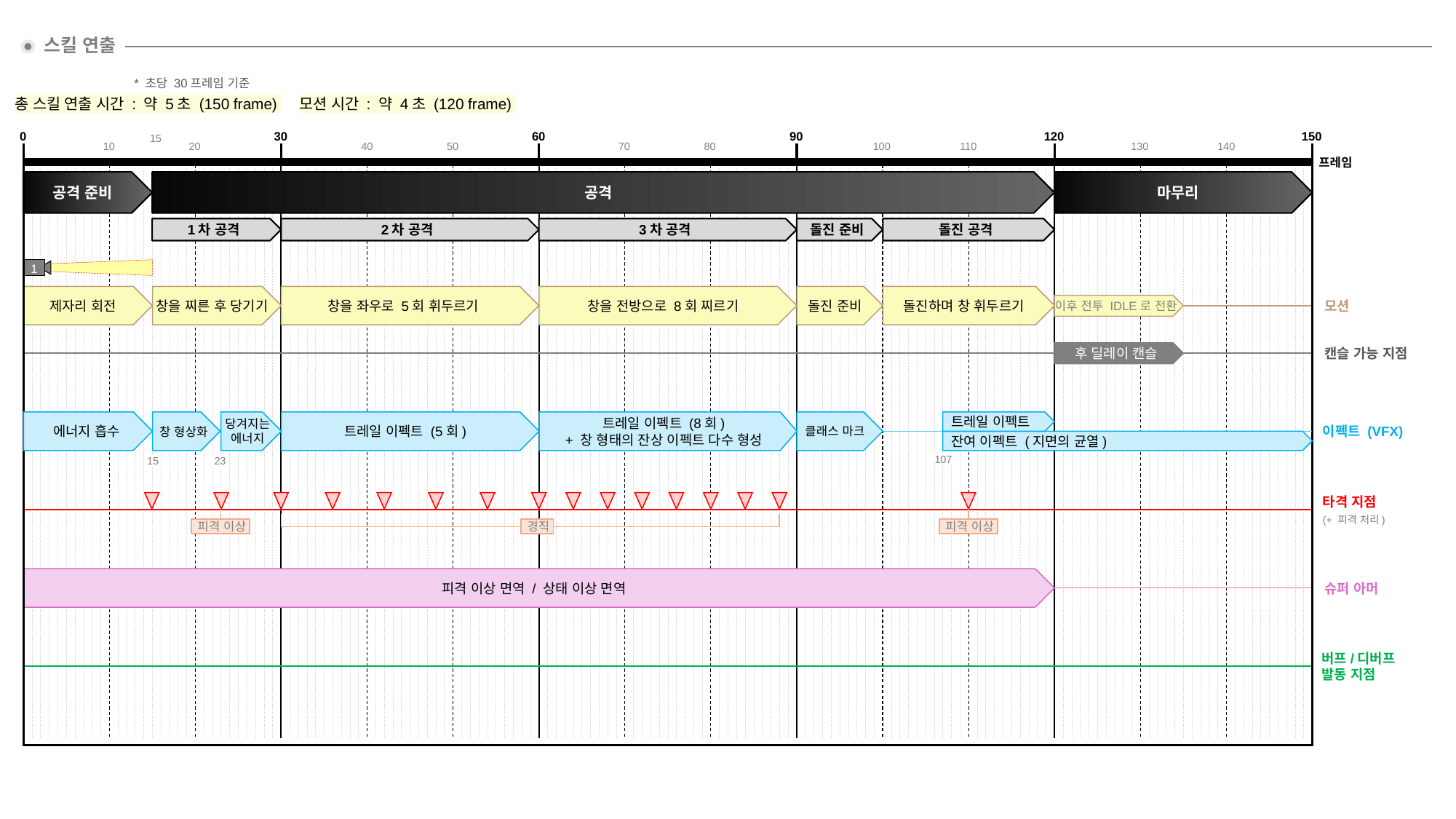

스킬 연출

* 초당 30프레임 기준
총 스킬 연출 시간 : 약 5초 (150 frame)
모션 시간 : 약 4초 (120 frame)
90
150
120
0
30
60
70
80
130
140
100
110
10
20
40
50
프레임

15

공격
마무리
공격 준비
1차 공격
2차 공격
3차 공격
돌진 준비
돌진 공격

1

제자리 회전
창을 찌른 후 당기기
창을 좌우로 5회 휘두르기
창을 전방으로 8회 찌르기
돌진 준비
돌진하며 창 휘두르기
이후 전투 IDLE로 전환
모션
후 딜레이 캔슬
캔슬 가능 지점
 에너지 흡수

창 형상화

당겨지는
에너지
트레일 이펙트 (5회)
트레일 이펙트 (8회)
+ 창 형태의 잔상 이펙트 다수 형성
클래스 마크

트레일 이펙트

잔여 이펙트 (지면의 균열)
이펙트 (VFX)
107
15
23

타격 지점

(+ 피격 처리)
 피격 이상
 피격 이상

 경직
피격 이상 면역 / 상태 이상 면역
슈퍼 아머
버프/디버프
발동 지점